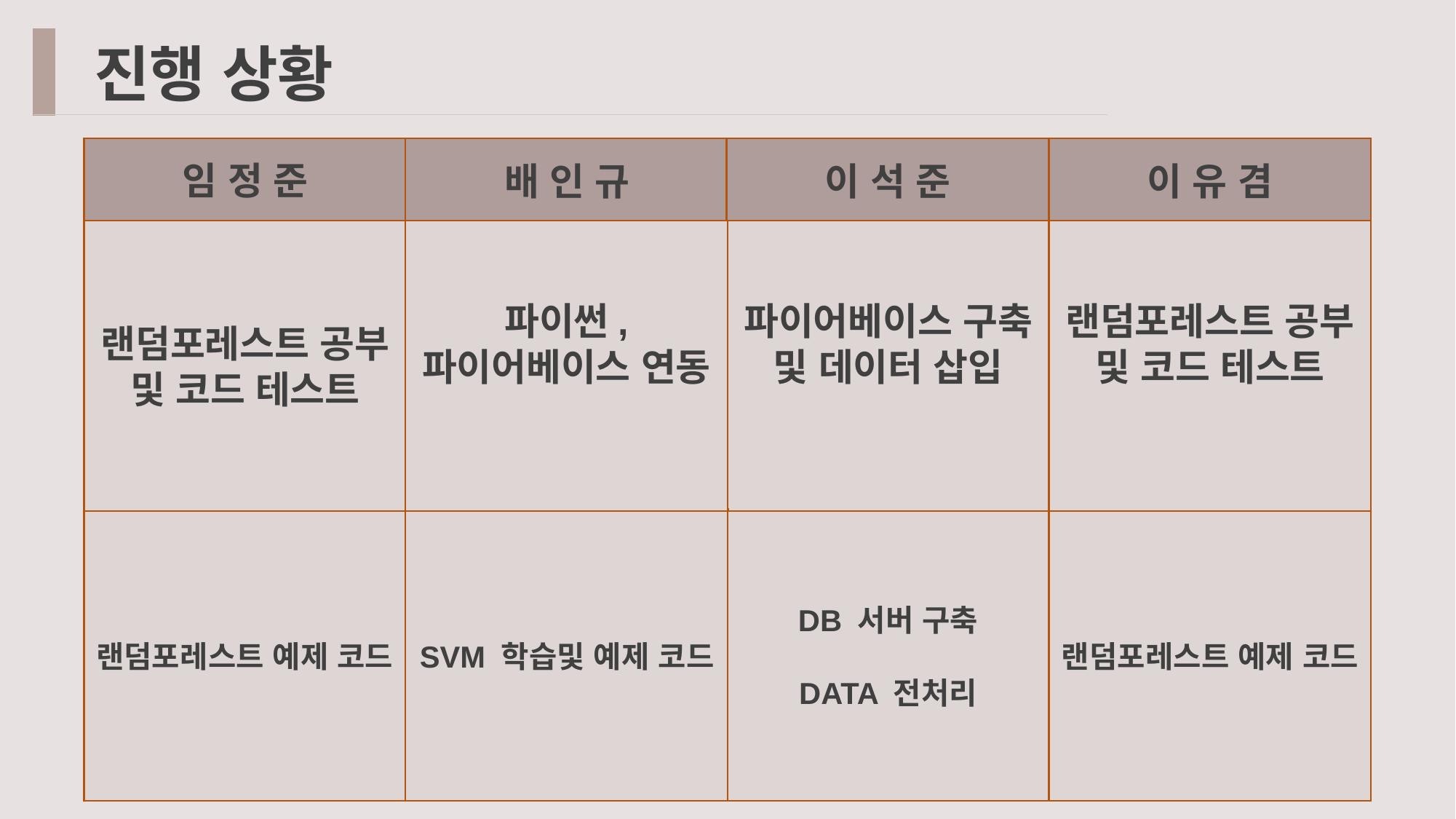

진행 상황
임 정 준
배 인 규
이 석 준
이 유 겸
랜덤포레스트 공부 및 코드 테스트
파이어베이스 구축 및 데이터 삽입

랜덤포레스트 공부 및 코드 테스트

랜덤포레스트 공부
파이썬, 파이어베이스 연동
랜덤포레스트 예제 코드
SVM 학습및 예제 코드
DB 서버 구축

DATA 전처리
랜덤포레스트 예제 코드
랜덤포레스트 공부 및 코드 테스트
랜덤포레스트 공부

랜덤포레스트 공부 및 코드 테스트
파이썬, 파이어베이스 연동